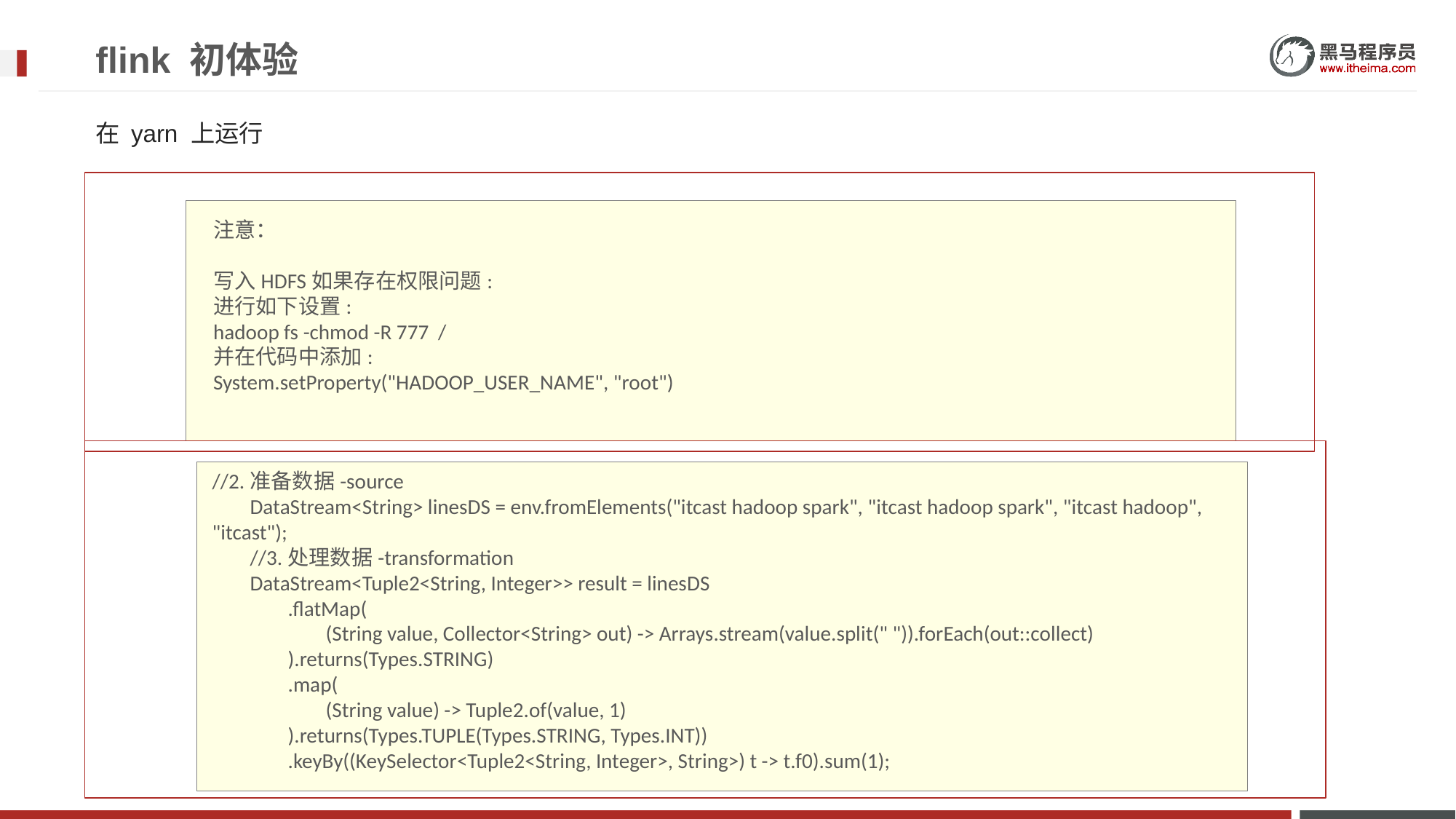

# flink 初体验
在 yarn 上运行

注意：

写入HDFS如果存在权限问题:
进行如下设置:
hadoop fs -chmod -R 777  /
并在代码中添加:
System.setProperty("HADOOP_USER_NAME", "root")

//2.准备数据-source
        DataStream<String> linesDS = env.fromElements("itcast hadoop spark", "itcast hadoop spark", "itcast hadoop", "itcast");
        //3.处理数据-transformation
        DataStream<Tuple2<String, Integer>> result = linesDS
                .flatMap(
                        (String value, Collector<String> out) -> Arrays.stream(value.split(" ")).forEach(out::collect)
                ).returns(Types.STRING)
                .map(
                        (String value) -> Tuple2.of(value, 1)
                ).returns(Types.TUPLE(Types.STRING, Types.INT))
                .keyBy((KeySelector<Tuple2<String, Integer>, String>) t -> t.f0).sum(1);